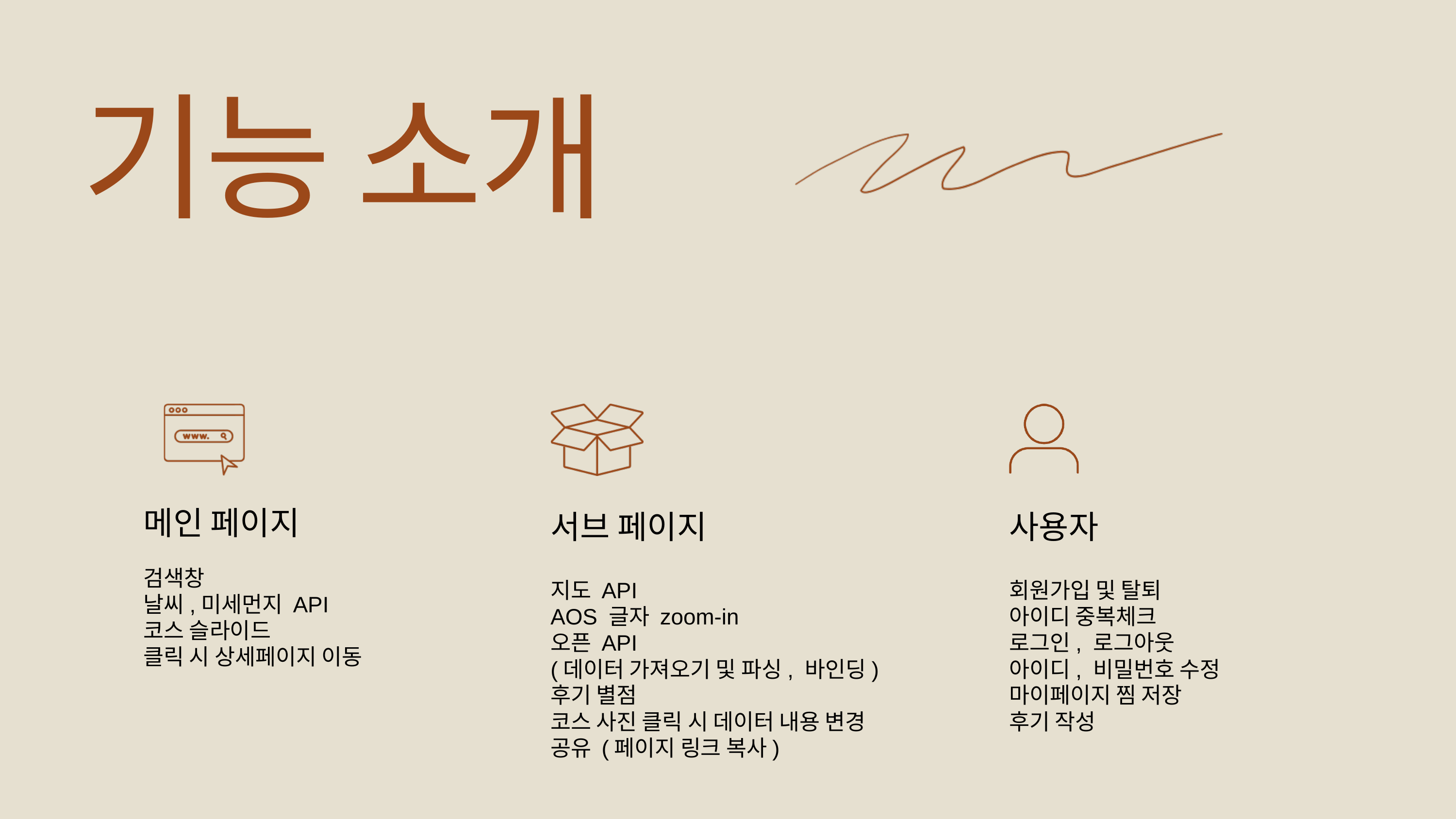

기능 소개

메인 페이지
서브 페이지
사용자
검색창
날씨,미세먼지 API
코스 슬라이드
클릭 시 상세페이지 이동
지도 API
AOS 글자 zoom-in
오픈 API
(데이터 가져오기 및 파싱, 바인딩)
후기 별점
코스 사진 클릭 시 데이터 내용 변경
공유 (페이지 링크 복사)
회원가입 및 탈퇴
아이디 중복체크
로그인, 로그아웃
아이디, 비밀번호 수정
마이페이지 찜 저장
후기 작성